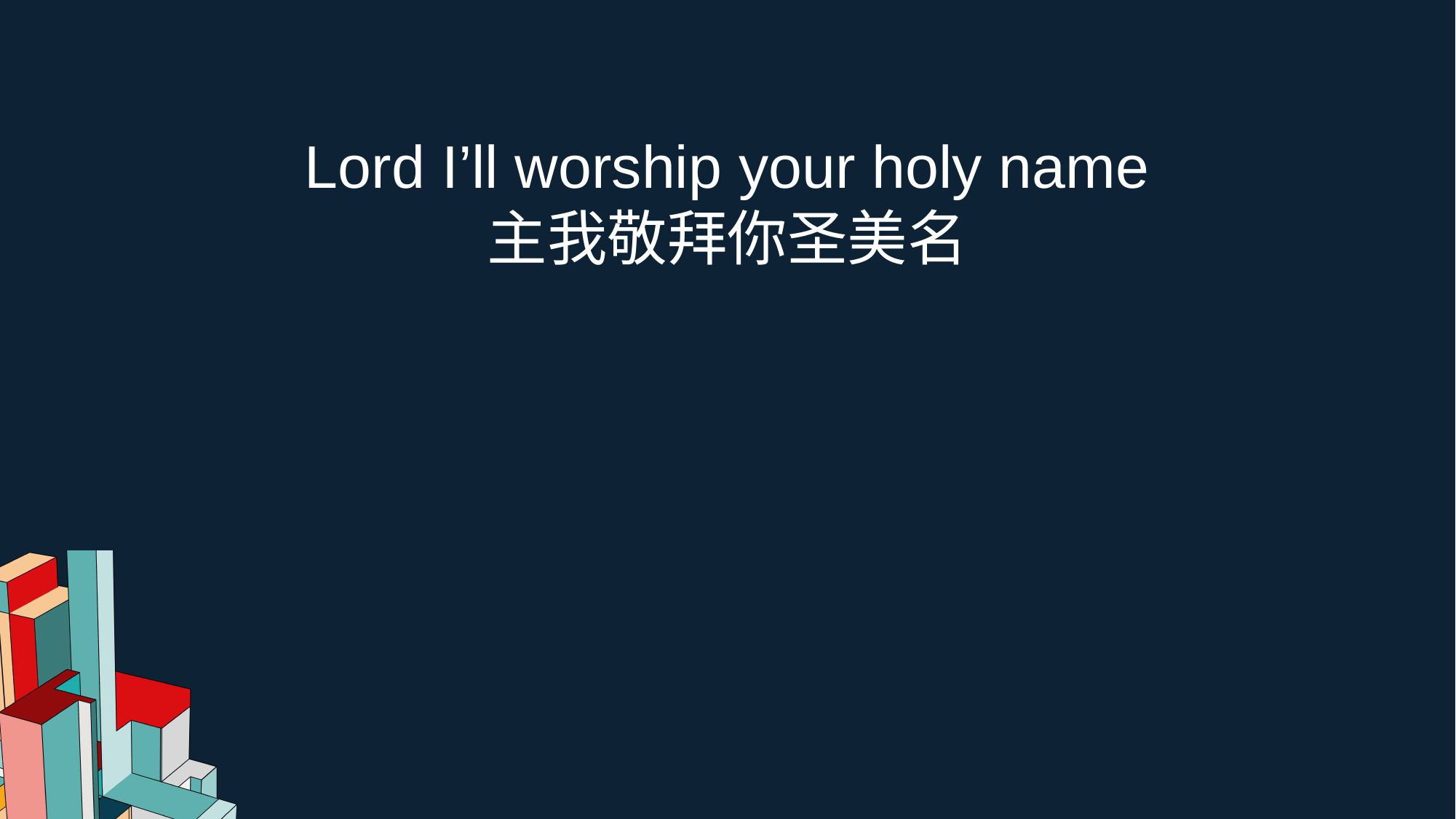

Lord I’ll worship your holy name
主我敬拜你圣美名